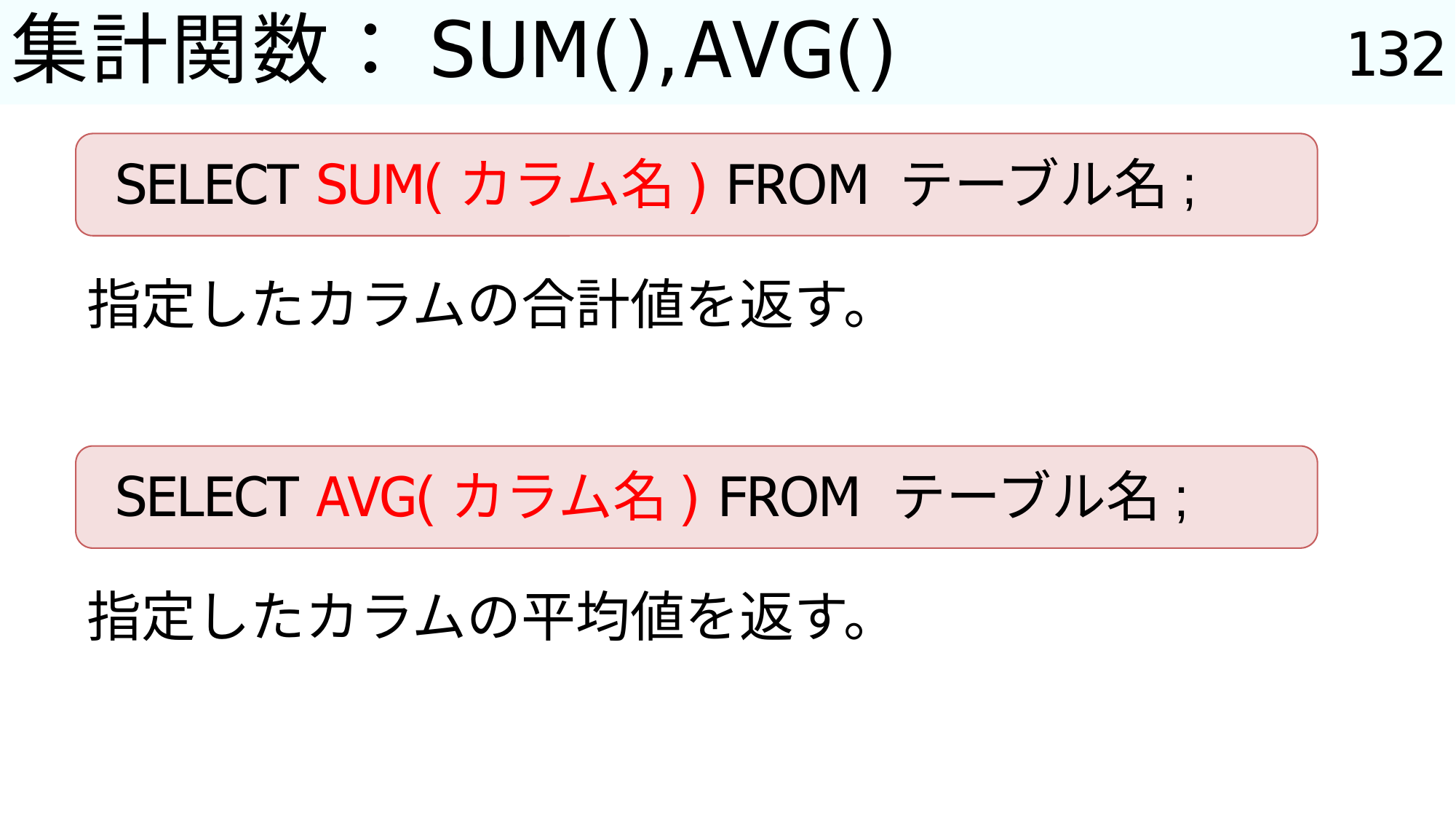

132
# 集計関数：SUM(),AVG()

SELECT SUM(カラム名) FROM テーブル名;
指定したカラムの合計値を返す。

SELECT AVG(カラム名) FROM テーブル名;
指定したカラムの平均値を返す。